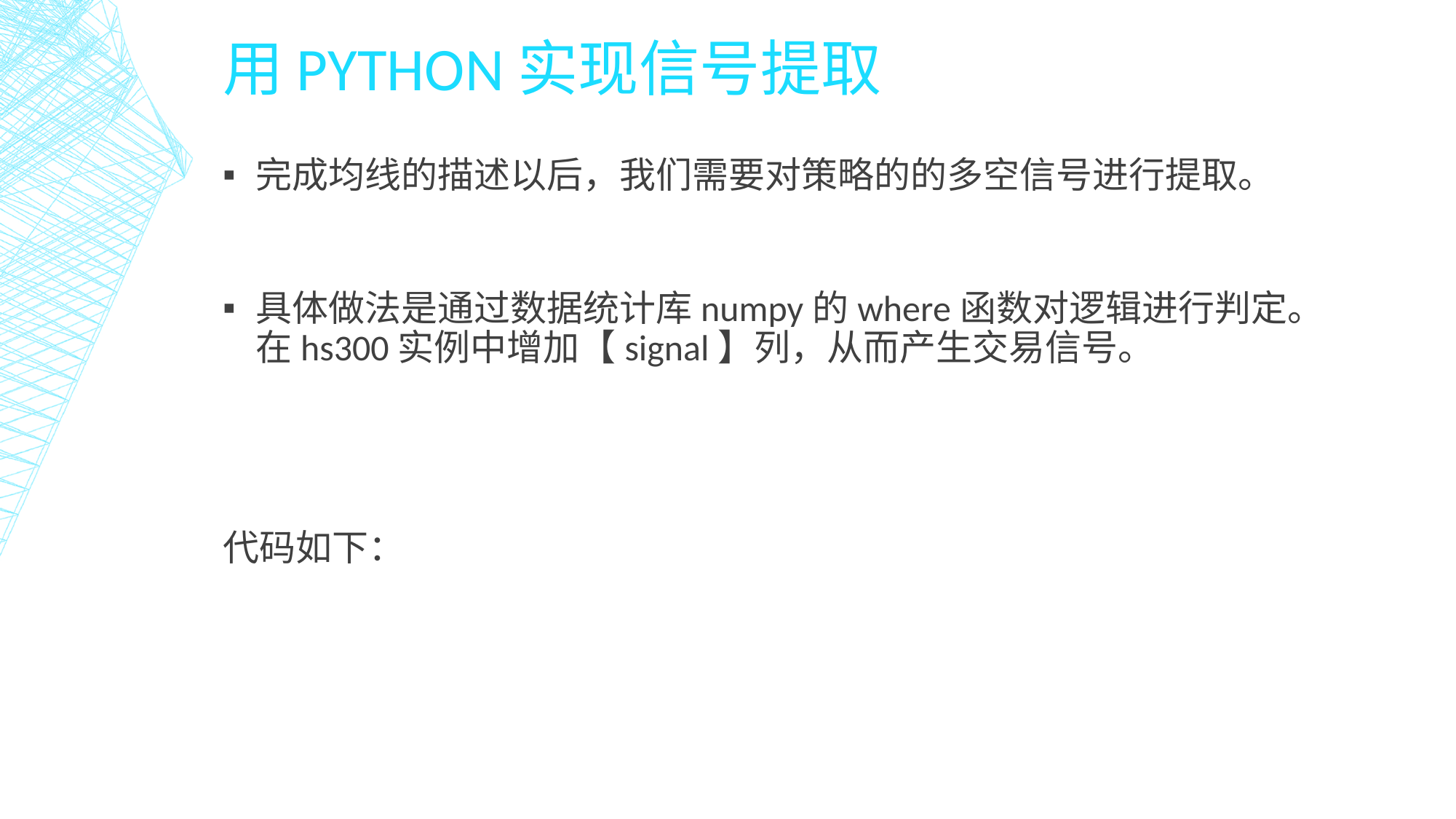

# 用python实现信号提取
完成均线的描述以后，我们需要对策略的的多空信号进行提取。

具体做法是通过数据统计库numpy的where函数对逻辑进行判定。在hs300实例中增加【signal】列，从而产生交易信号。

代码如下：